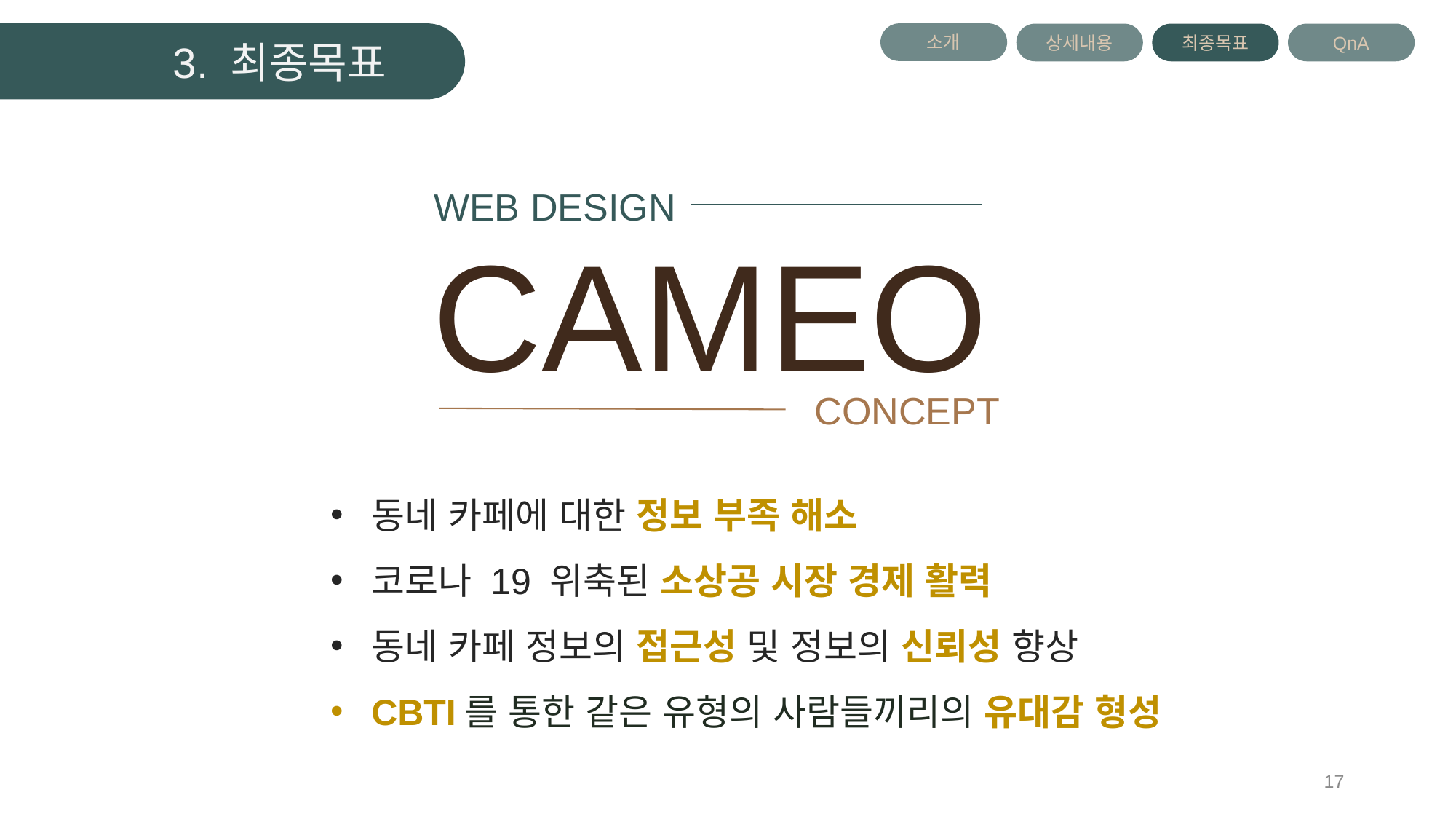

3. 최종목표
소개
QnA
상세내용
최종목표
WEB DESIGN
CAMEO
CONCEPT
동네 카페에 대한 정보 부족 해소
코로나 19 위축된 소상공 시장 경제 활력
동네 카페 정보의 접근성 및 정보의 신뢰성 향상
CBTI를 통한 같은 유형의 사람들끼리의 유대감 형성
17